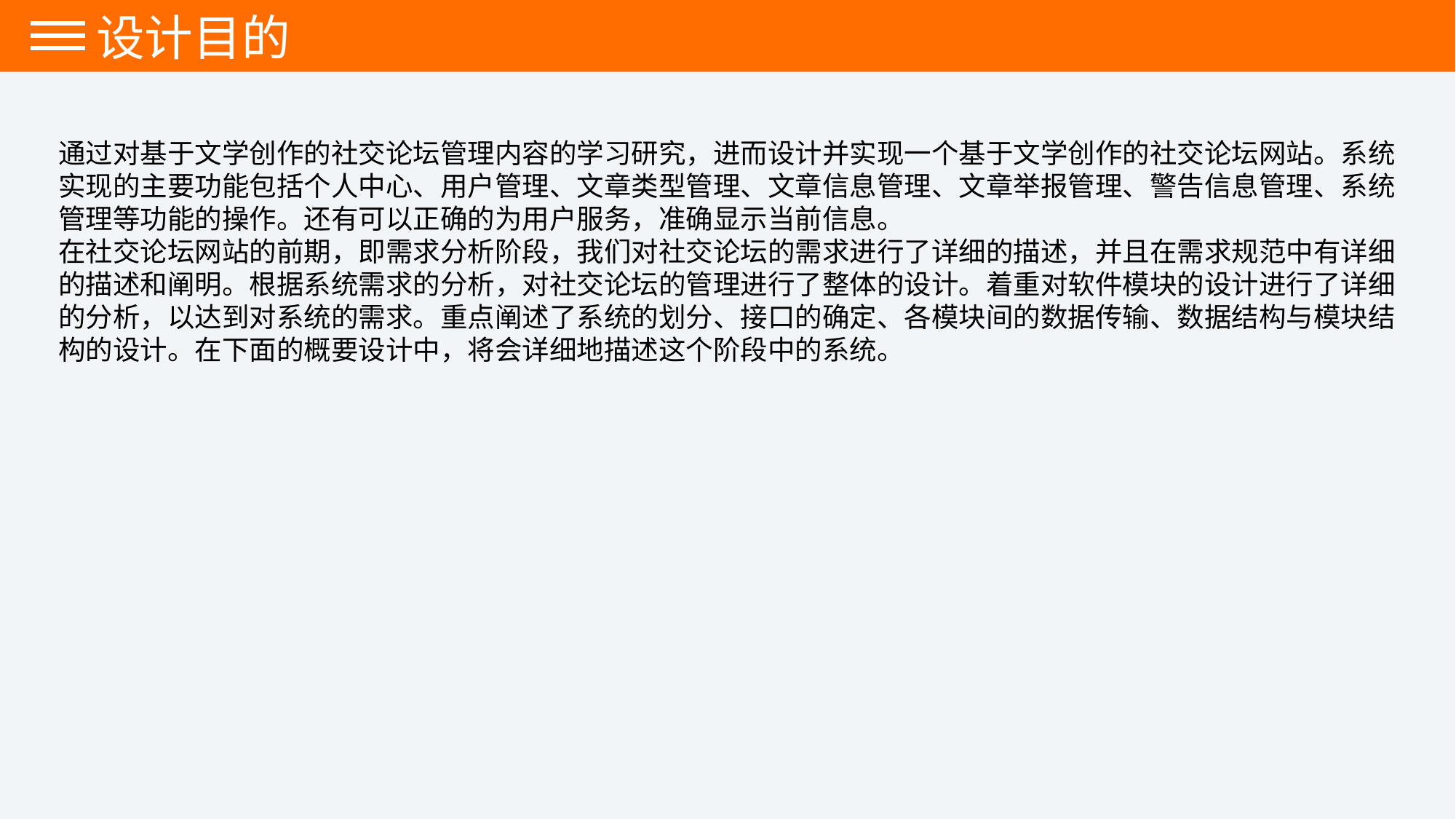

设计目的
通过对基于文学创作的社交论坛管理内容的学习研究，进而设计并实现一个基于文学创作的社交论坛网站。系统实现的主要功能包括个人中心、用户管理、文章类型管理、文章信息管理、文章举报管理、警告信息管理、系统管理等功能的操作。还有可以正确的为用户服务，准确显示当前信息。
在社交论坛网站的前期，即需求分析阶段，我们对社交论坛的需求进行了详细的描述，并且在需求规范中有详细的描述和阐明。根据系统需求的分析，对社交论坛的管理进行了整体的设计。着重对软件模块的设计进行了详细的分析，以达到对系统的需求。重点阐述了系统的划分、接口的确定、各模块间的数据传输、数据结构与模块结构的设计。在下面的概要设计中，将会详细地描述这个阶段中的系统。